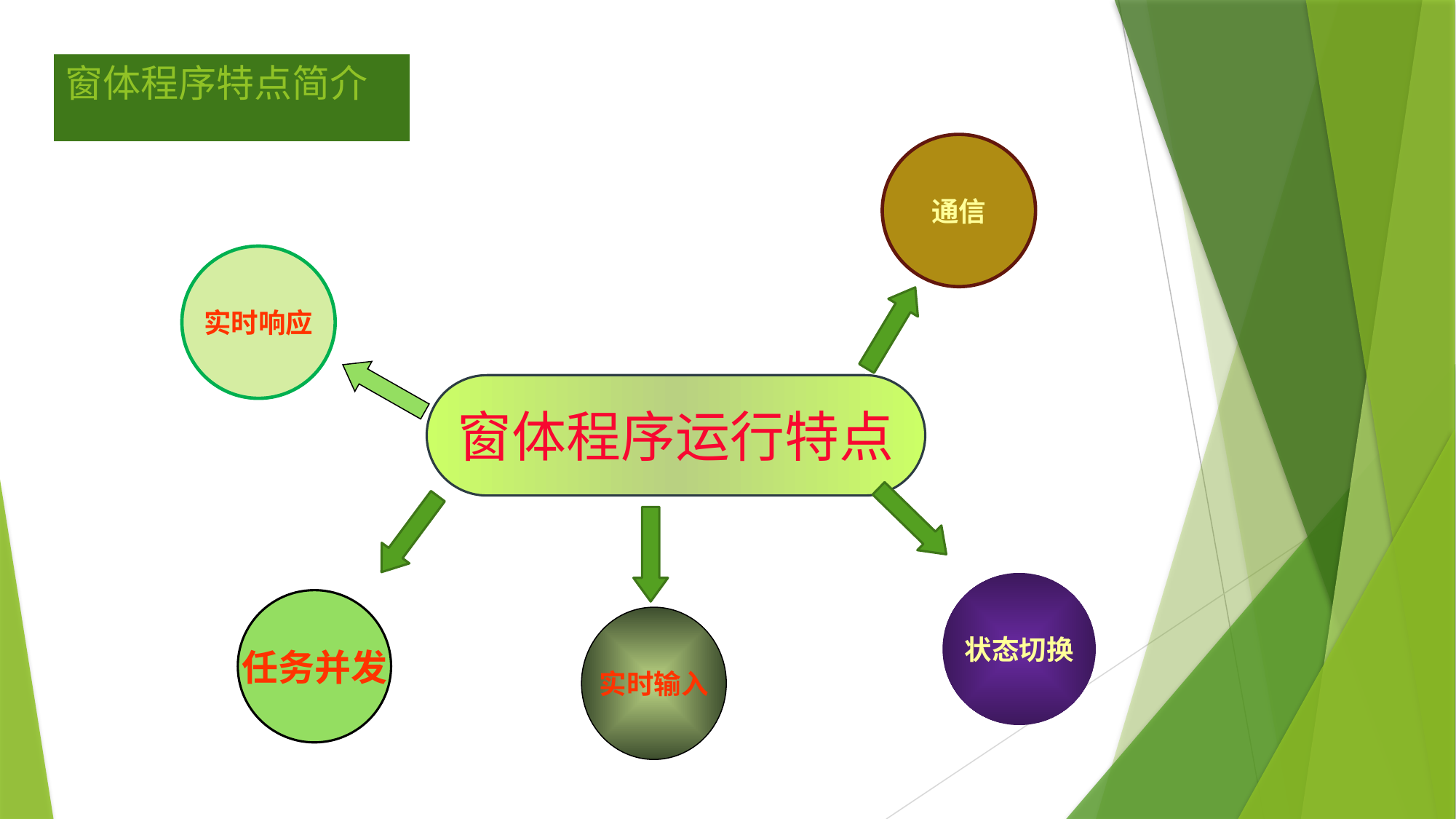

窗体程序特点简介
通信
实时响应

窗体程序运行特点

状态切换
任务并发
实时输入